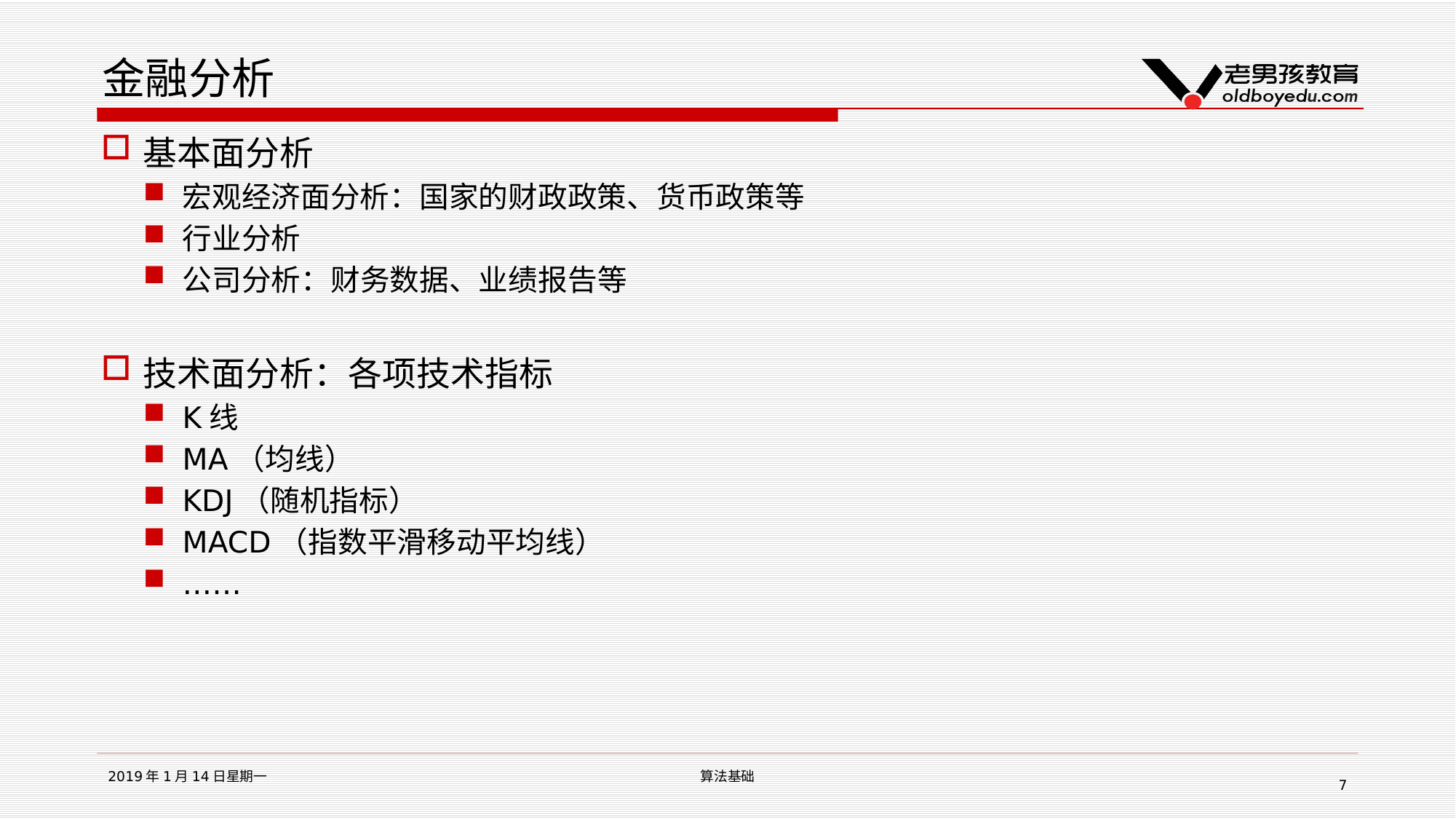

# 金融分析
基本面分析
宏观经济面分析：国家的财政政策、货币政策等
行业分析
公司分析：财务数据、业绩报告等

技术面分析：各项技术指标
K线
MA（均线）
KDJ（随机指标）
MACD（指数平滑移动平均线）
……

2019年1月14日星期一
算法基础
7